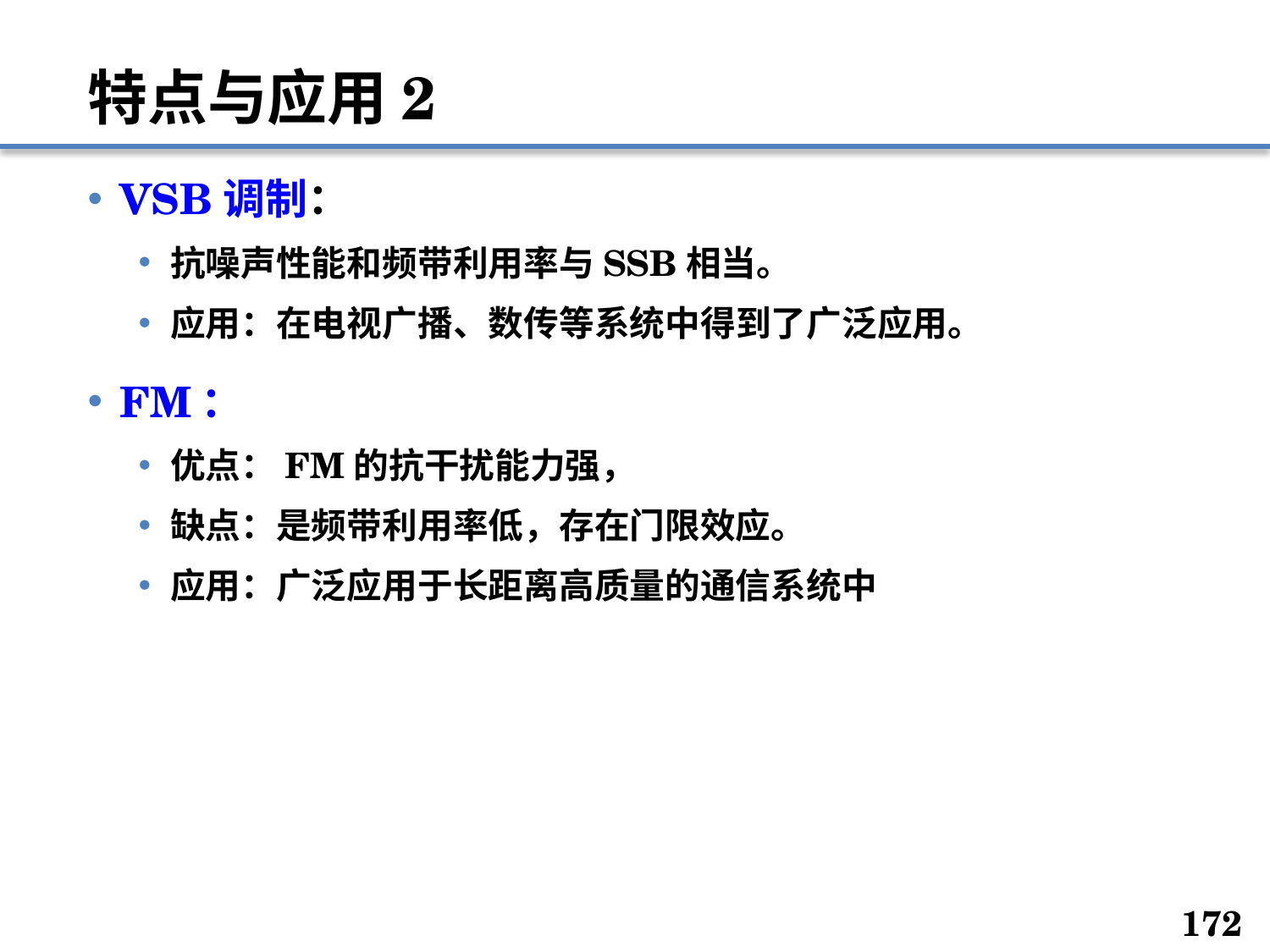

# 特点与应用2
VSB调制：
抗噪声性能和频带利用率与SSB相当。
应用：在电视广播、数传等系统中得到了广泛应用。
FM：
优点：FM的抗干扰能力强，
缺点：是频带利用率低，存在门限效应。
应用：广泛应用于长距离高质量的通信系统中
172